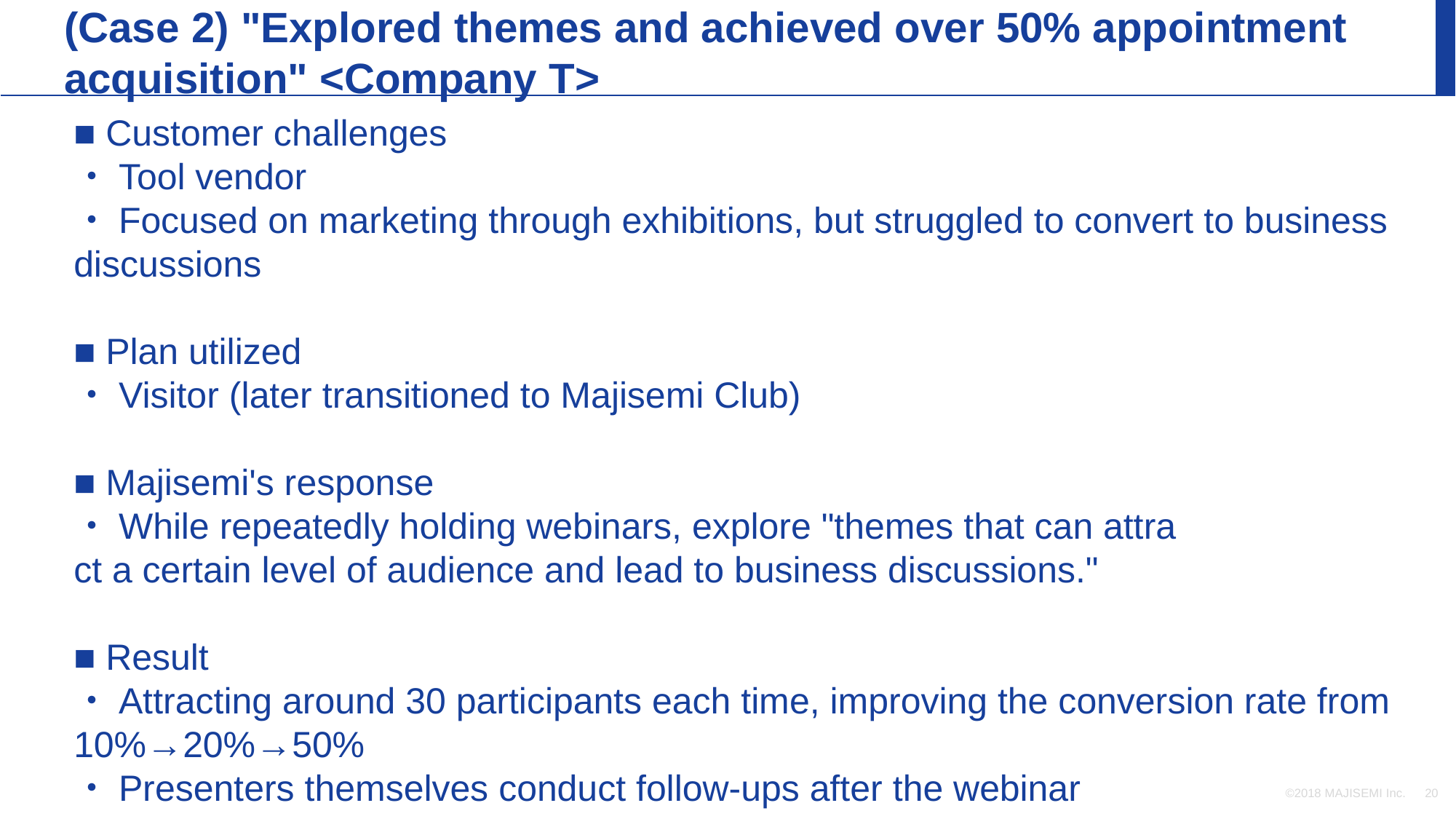

(Case 2) "Explored themes and achieved over 50% appointment acquisition" <Company T>
■ Customer challenges
・Tool vendor
・Focused on marketing through exhibitions, but struggled to convert to business discussions

■ Plan utilized
・Visitor (later transitioned to Majisemi Club)

■ Majisemi's response
・While repeatedly holding webinars, explore "themes that can attra
ct a certain level of audience and lead to business discussions."

■ Result
・Attracting around 30 participants each time, improving the conversion rate from 10%→20%→50%
・Presenters themselves conduct follow-ups after the webinar
©2018 MAJISEMI Inc.
20